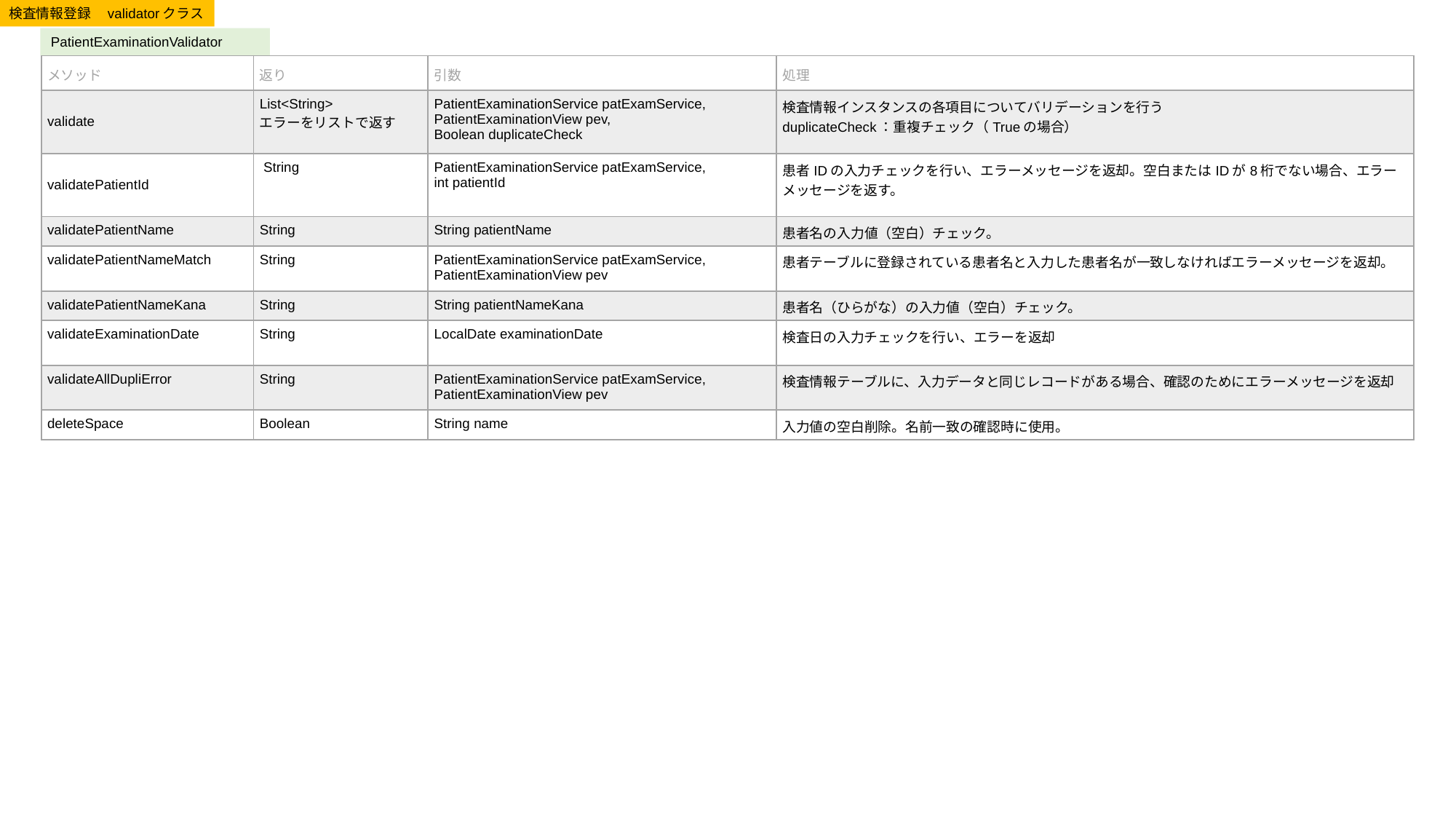

検査情報登録　validatorクラス
PatientExaminationValidator
| メソッド | 返り | 引数 | 処理 |
| --- | --- | --- | --- |
| validate | List<String> エラーをリストで返す | PatientExaminationService patExamService, PatientExaminationView pev, Boolean duplicateCheck | 検査情報インスタンスの各項目についてバリデーションを行う duplicateCheck：重複チェック（Trueの場合） |
| validatePatientId | String | PatientExaminationService patExamService, int patientId | 患者IDの入力チェックを行い、エラーメッセージを返却。空白またはIDが8桁でない場合、エラーメッセージを返す。 |
| validatePatientName | String | String patientName | 患者名の入力値（空白）チェック。 |
| validatePatientNameMatch | String | PatientExaminationService patExamService, PatientExaminationView pev | 患者テーブルに登録されている患者名と入力した患者名が一致しなければエラーメッセージを返却。 |
| validatePatientNameKana | String | String patientNameKana | 患者名（ひらがな）の入力値（空白）チェック。 |
| validateExaminationDate | String | LocalDate examinationDate | 検査日の入力チェックを行い、エラーを返却 |
| validateAllDupliError | String | PatientExaminationService patExamService, PatientExaminationView pev | 検査情報テーブルに、入力データと同じレコードがある場合、確認のためにエラーメッセージを返却 |
| deleteSpace | Boolean | String name | 入力値の空白削除。名前一致の確認時に使用。 |